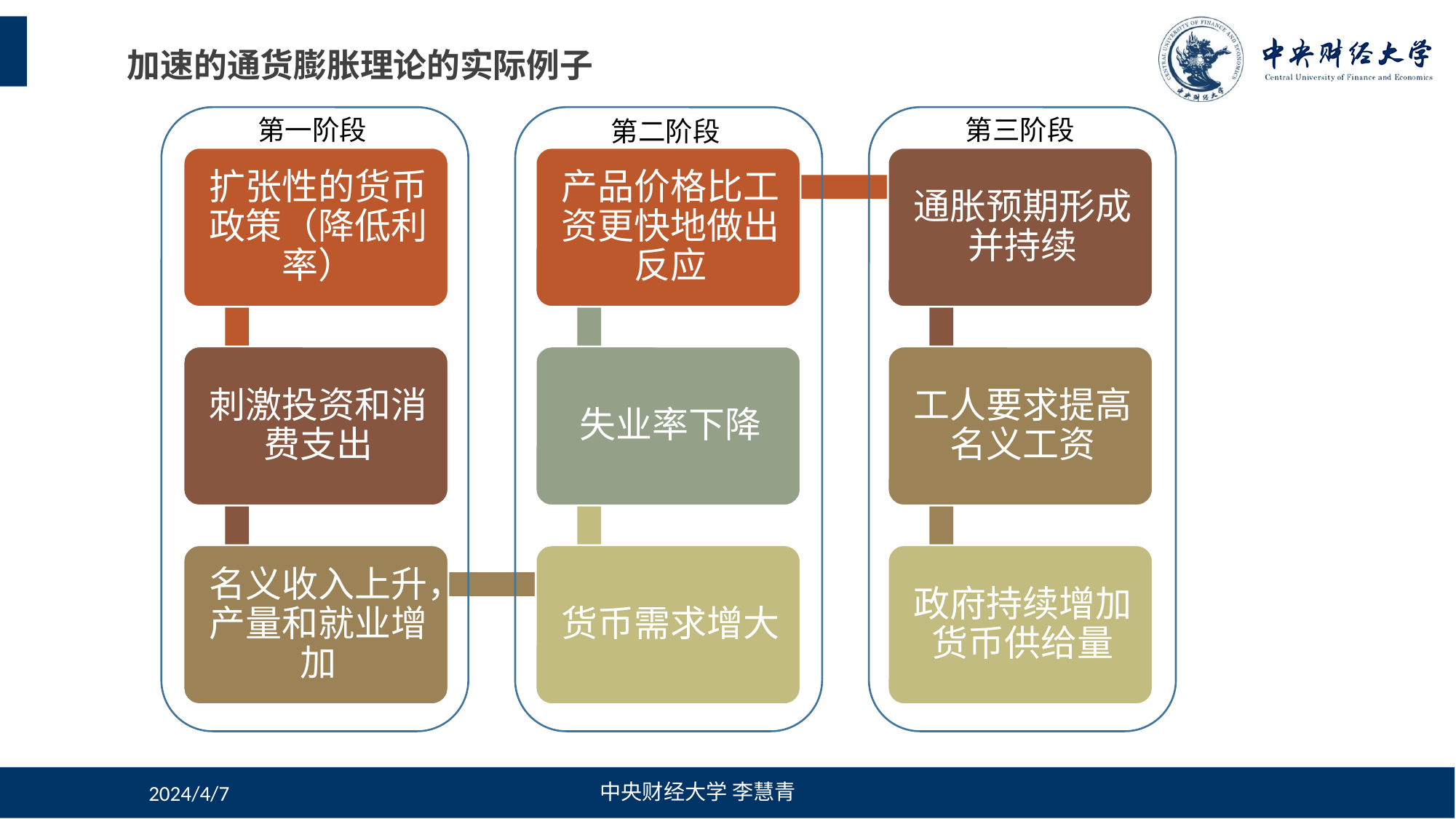

加速的通货膨胀理论的实际例子
扩张性的货币政策（降低利率）
刺激投资和消费支出
名义收入上升，产量和就业增加
货币需求增大
失业率下降
产品价格比工资更快地做出反应
通胀预期形成并持续
工人要求提高名义工资
政府持续增加货币供给量

第一阶段

第三阶段
第二阶段
预期和通循环